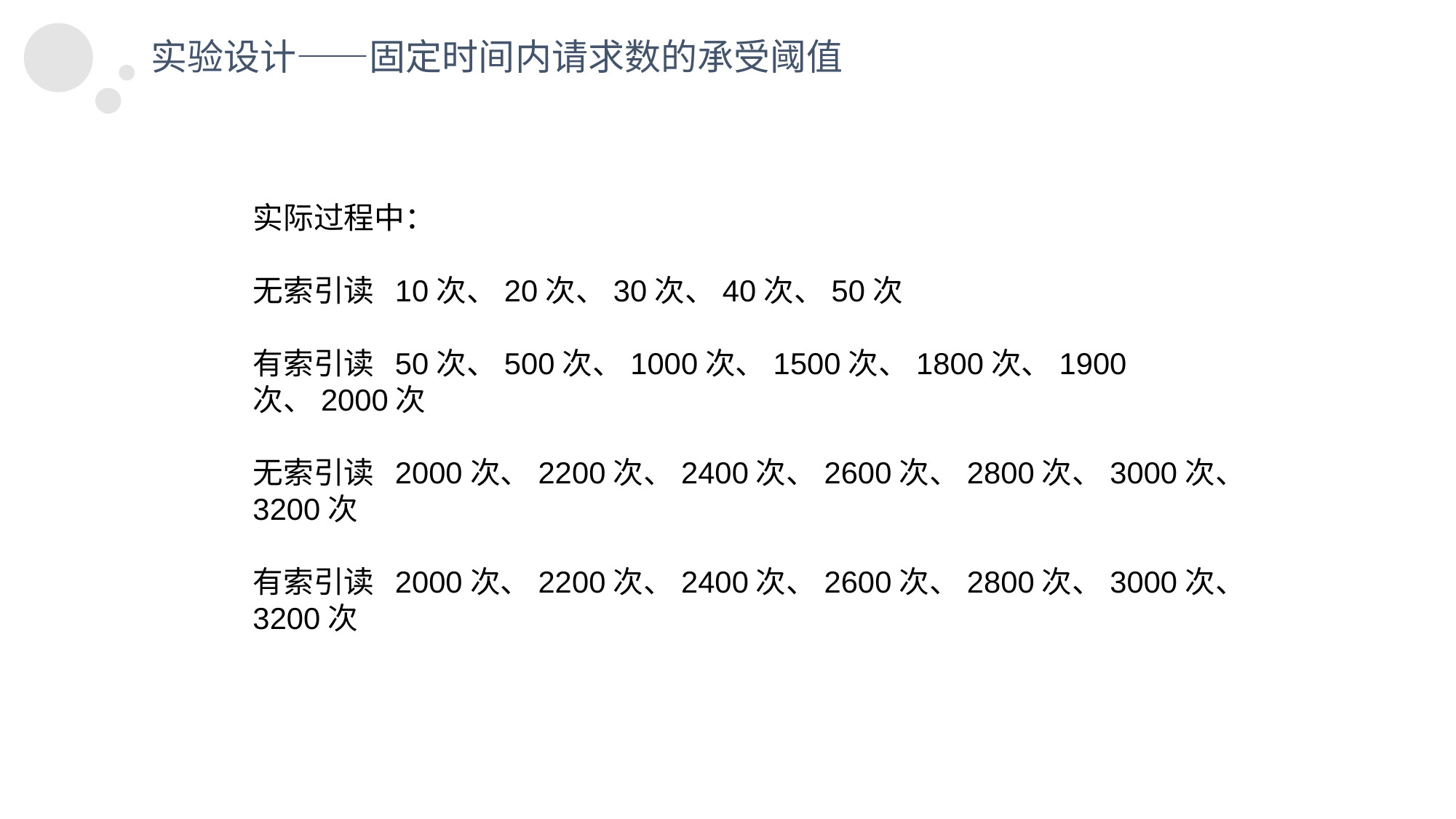

实验设计——固定时间内请求数的承受阈值

实际过程中：

无索引读  10次、20次、30次、40次、50次

有索引读  50次、500次、1000次、1500次、1800次、1900次、2000次

无索引读  2000次、2200次、2400次、2600次、2800次、3000次、3200次

有索引读  2000次、2200次、2400次、2600次、2800次、3000次、3200次